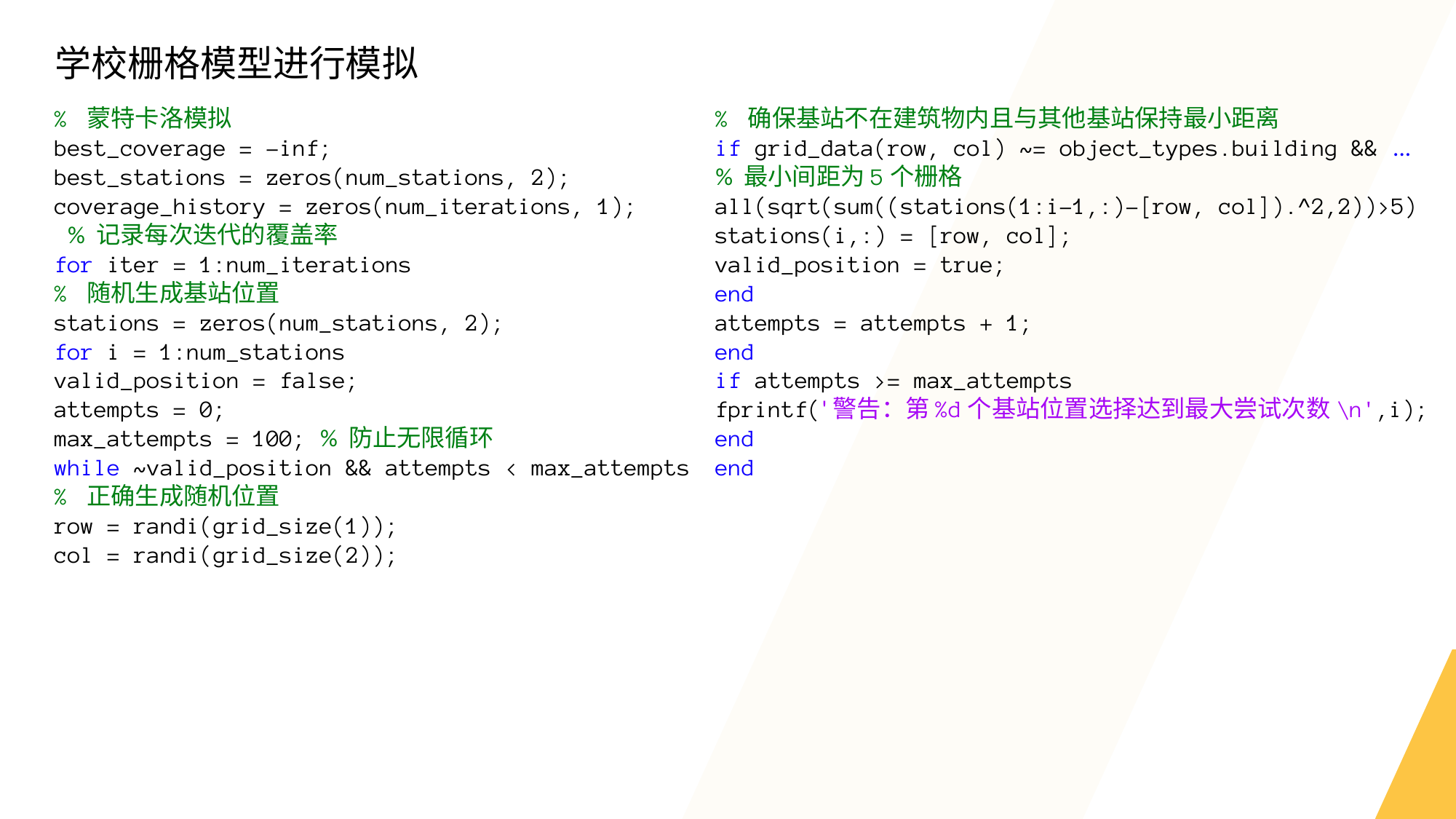

学校栅格模型进行模拟

% 蒙特卡洛模拟
best_coverage = -inf;
best_stations = zeros(num_stations, 2);
coverage_history = zeros(num_iterations, 1);
 % 记录每次迭代的覆盖率
for iter = 1:num_iterations
% 随机生成基站位置
stations = zeros(num_stations, 2);
for i = 1:num_stations
valid_position = false;
attempts = 0;
max_attempts = 100; % 防止无限循环
while ~valid_position && attempts < max_attempts
% 正确生成随机位置
row = randi(grid_size(1));
col = randi(grid_size(2));

% 确保基站不在建筑物内且与其他基站保持最小距离
if grid_data(row, col) ~= object_types.building && ...
% 最小间距为5个栅格
all(sqrt(sum((stations(1:i-1,:)-[row, col]).^2,2))>5)
stations(i,:) = [row, col];
valid_position = true;
end
attempts = attempts + 1;
end
if attempts >= max_attempts
fprintf('警告：第%d个基站位置选择达到最大尝试次数\n',i);
end
end